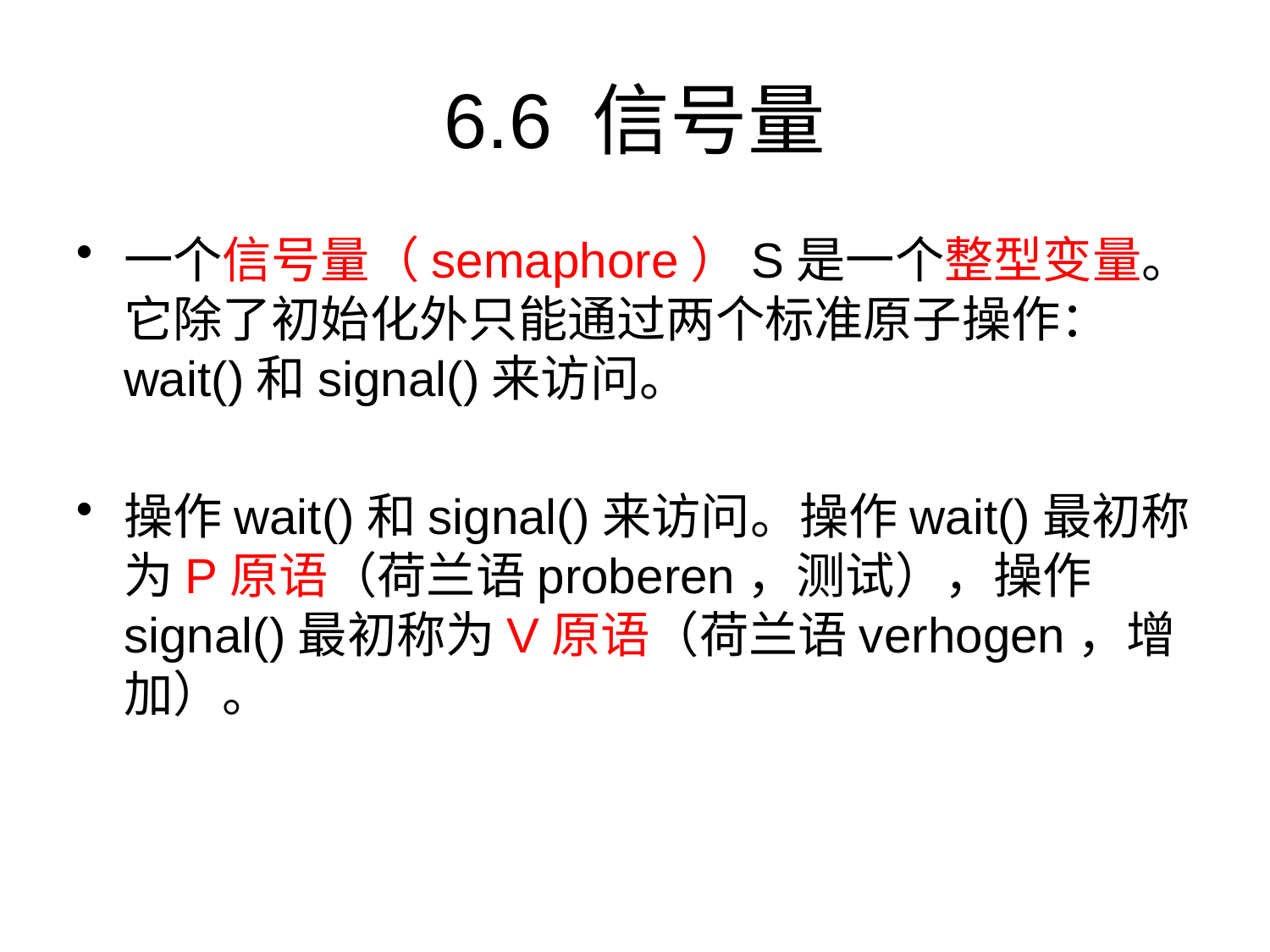

# 6.6 信号量
一个信号量（semaphore）S是一个整型变量。它除了初始化外只能通过两个标准原子操作：wait()和signal()来访问。

操作wait()和signal()来访问。操作wait()最初称为P原语（荷兰语proberen，测试），操作signal()最初称为V原语（荷兰语verhogen，增加）。